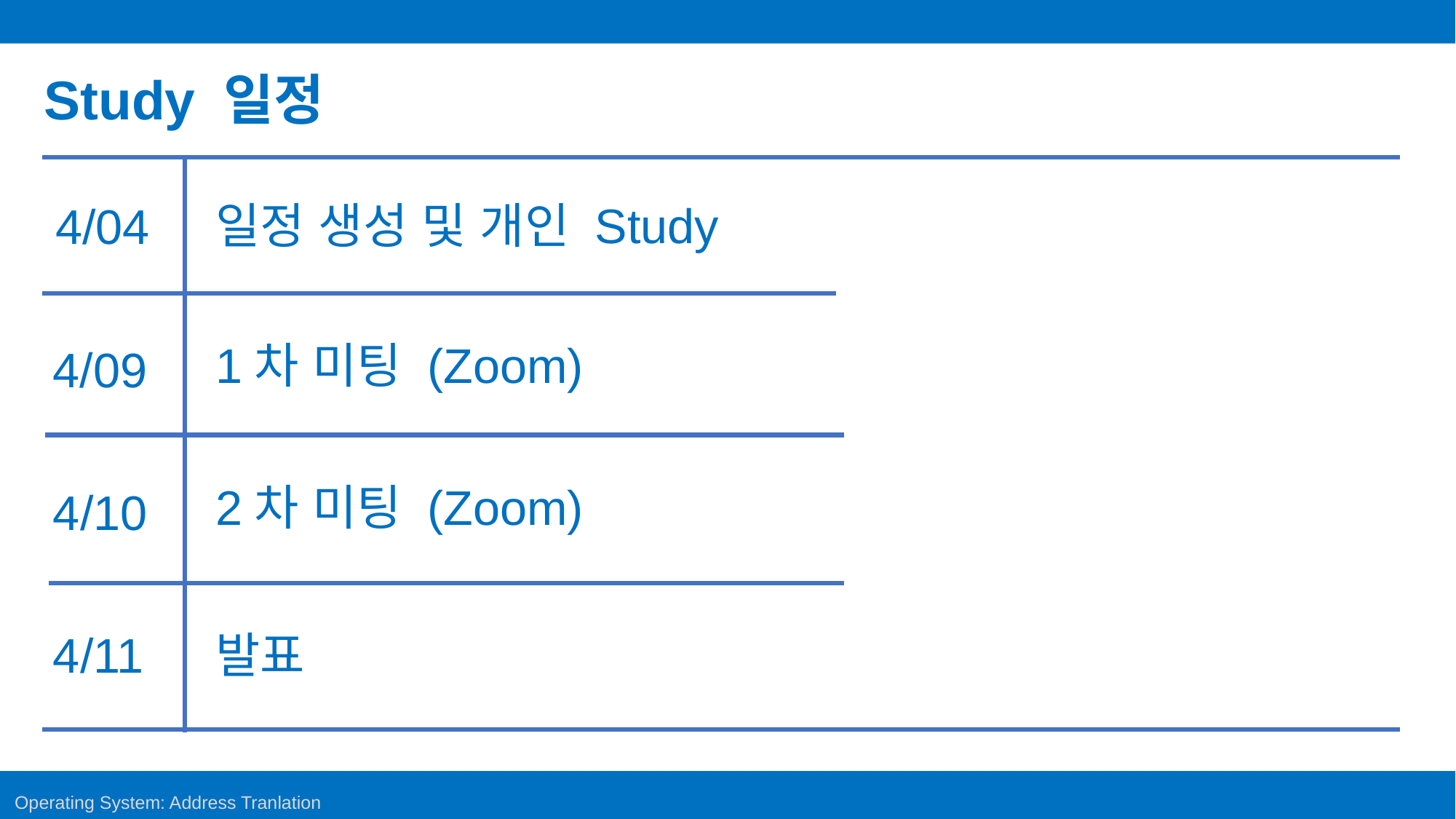

Study 일정
일정 생성 및 개인 Study
4/04
1차 미팅 (Zoom)
4/09
2차 미팅 (Zoom)
4/10
발표
4/11

2
Operating System: Address Tranlation